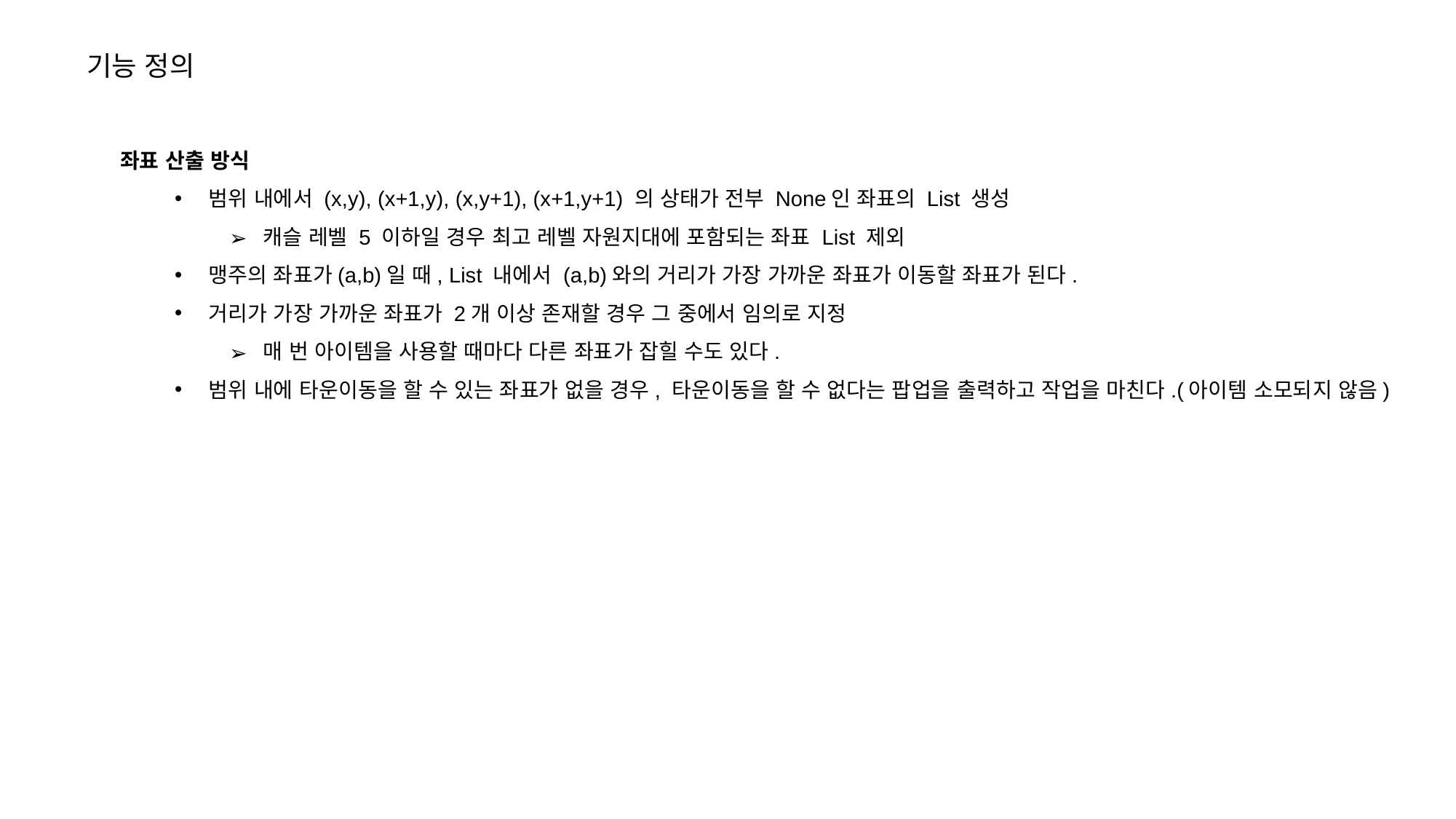

기능 정의
좌표 산출 방식
범위 내에서 (x,y), (x+1,y), (x,y+1), (x+1,y+1) 의 상태가 전부 None인 좌표의 List 생성
캐슬 레벨 5 이하일 경우 최고 레벨 자원지대에 포함되는 좌표 List 제외
맹주의 좌표가(a,b)일 때, List 내에서 (a,b)와의 거리가 가장 가까운 좌표가 이동할 좌표가 된다.
거리가 가장 가까운 좌표가 2개 이상 존재할 경우 그 중에서 임의로 지정
매 번 아이템을 사용할 때마다 다른 좌표가 잡힐 수도 있다.
범위 내에 타운이동을 할 수 있는 좌표가 없을 경우, 타운이동을 할 수 없다는 팝업을 출력하고 작업을 마친다.(아이템 소모되지 않음)